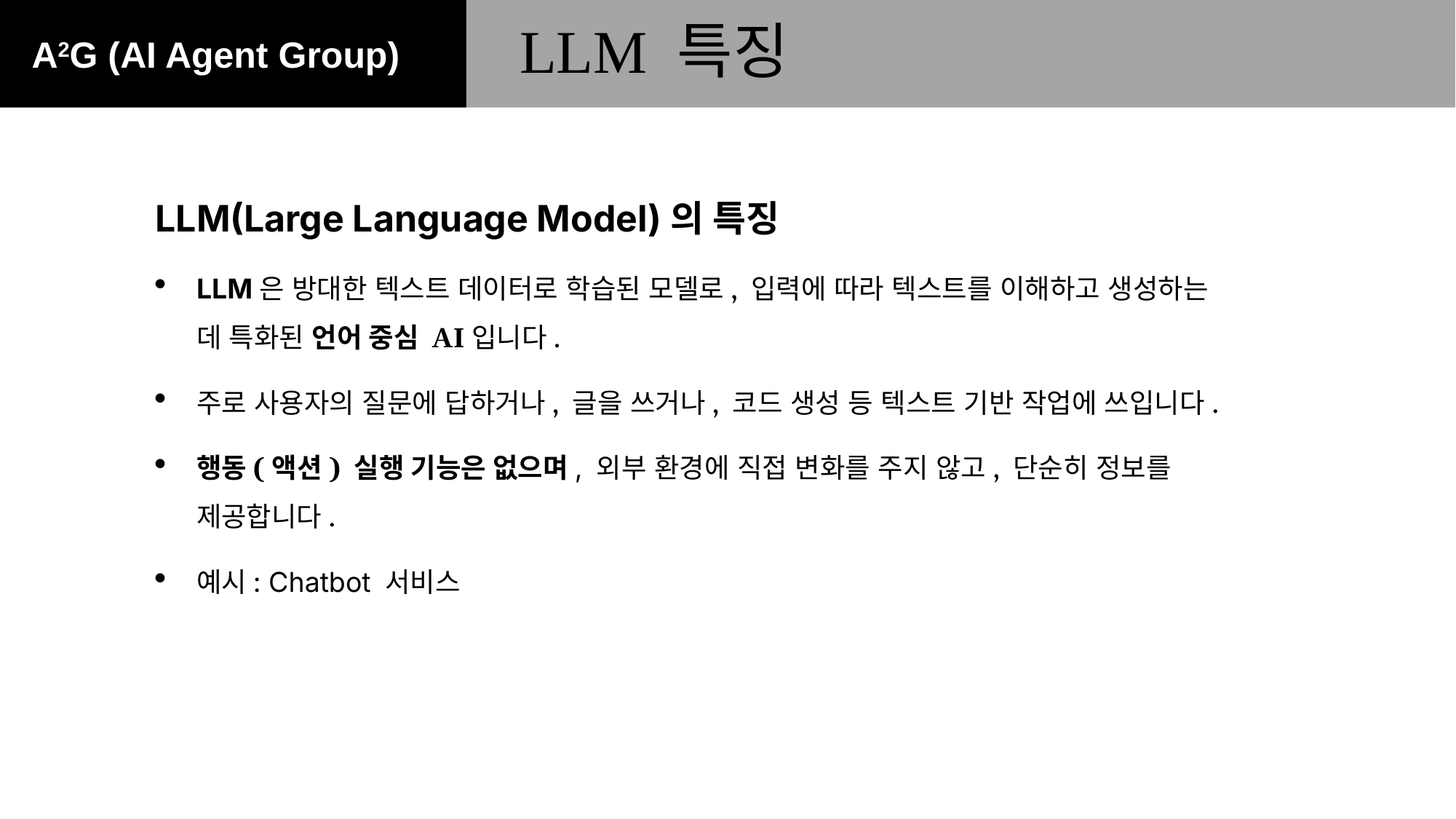

LLM 특징
LLM(Large Language Model)의 특징
LLM은 방대한 텍스트 데이터로 학습된 모델로, 입력에 따라 텍스트를 이해하고 생성하는 데 특화된 언어 중심 AI입니다.
주로 사용자의 질문에 답하거나, 글을 쓰거나, 코드 생성 등 텍스트 기반 작업에 쓰입니다.
행동(액션) 실행 기능은 없으며, 외부 환경에 직접 변화를 주지 않고, 단순히 정보를 제공합니다.
예시: Chatbot 서비스